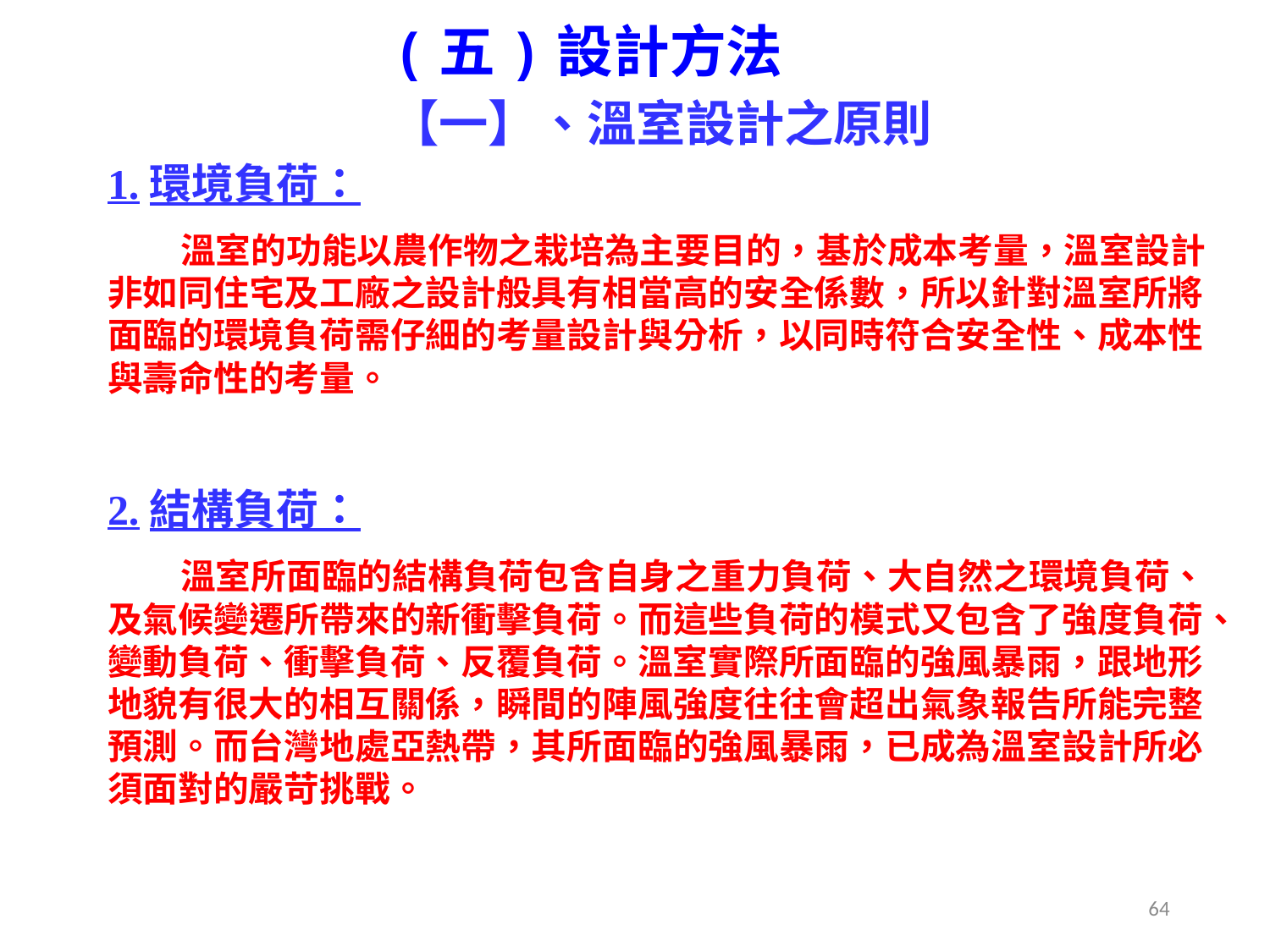

(五)設計方法
 【一】、溫室設計之原則
1.環境負荷：
        溫室的功能以農作物之栽培為主要目的，基於成本考量，溫室設計非如同住宅及工廠之設計般具有相當高的安全係數，所以針對溫室所將面臨的環境負荷需仔細的考量設計與分析，以同時符合安全性、成本性與壽命性的考量。

2.結構負荷：
        溫室所面臨的結構負荷包含自身之重力負荷、大自然之環境負荷、及氣候變遷所帶來的新衝擊負荷。而這些負荷的模式又包含了強度負荷、變動負荷、衝擊負荷、反覆負荷。溫室實際所面臨的強風暴雨，跟地形地貌有很大的相互關係，瞬間的陣風強度往往會超出氣象報告所能完整預測。而台灣地處亞熱帶，其所面臨的強風暴雨，已成為溫室設計所必須面對的嚴苛挑戰。
64